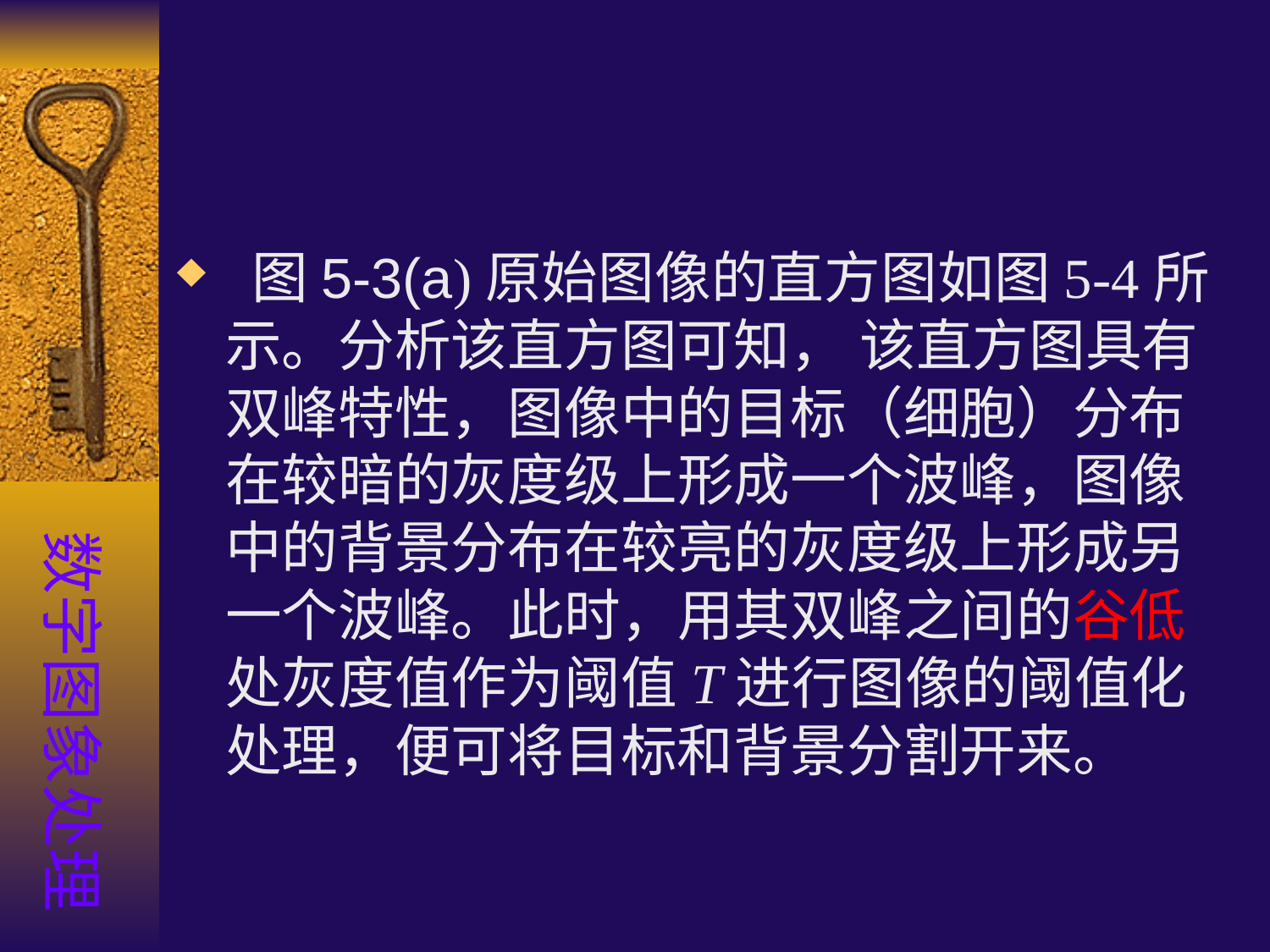

图5-3(a)原始图像的直方图如图5-4所示。分析该直方图可知， 该直方图具有双峰特性，图像中的目标（细胞）分布在较暗的灰度级上形成一个波峰，图像中的背景分布在较亮的灰度级上形成另一个波峰。此时，用其双峰之间的谷低处灰度值作为阈值T进行图像的阈值化处理，便可将目标和背景分割开来。

数字图象处理